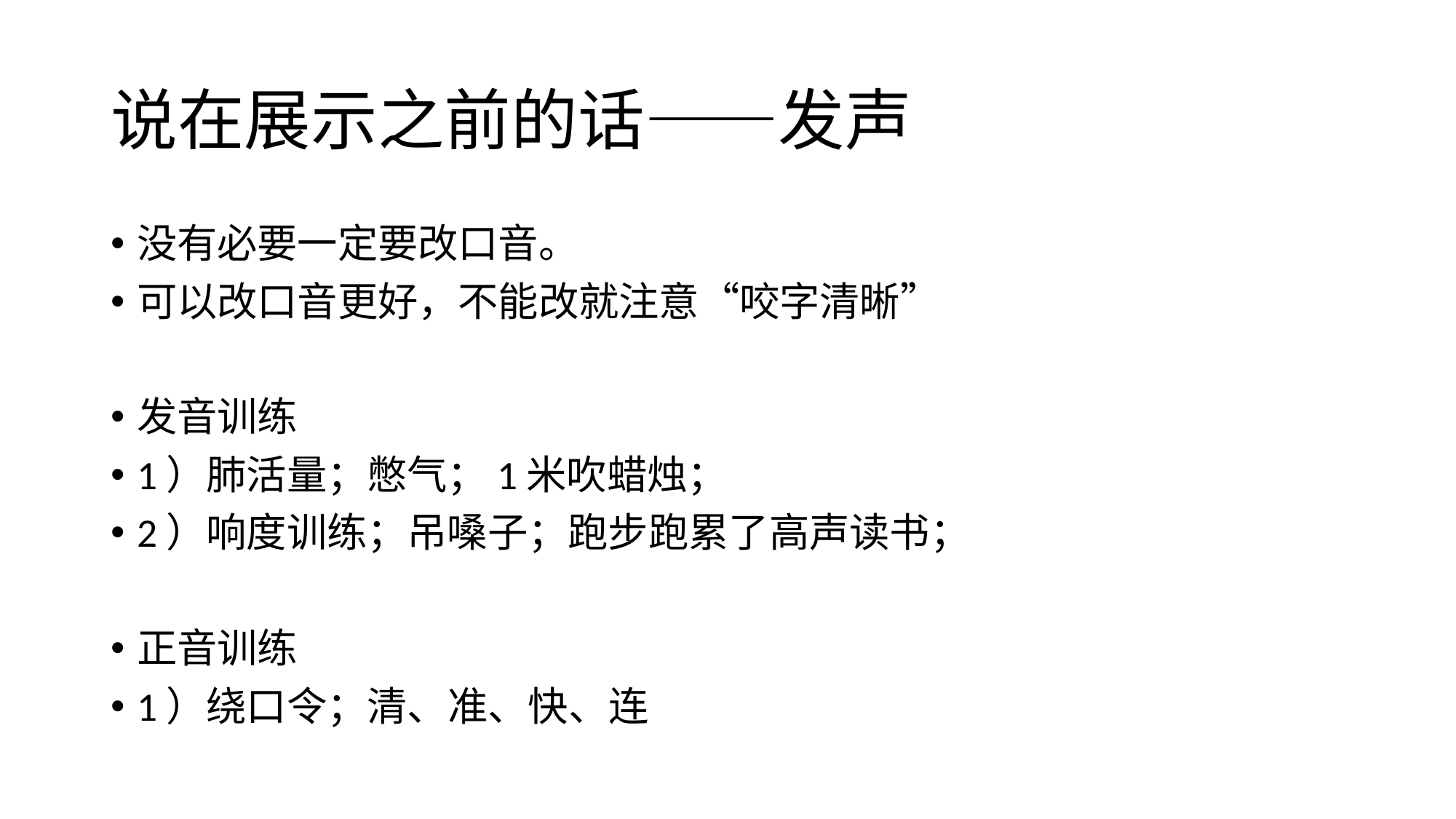

# 说在展示之前的话——发声
没有必要一定要改口音。
可以改口音更好，不能改就注意“咬字清晰”

发音训练
1）肺活量；憋气；1米吹蜡烛；
2）响度训练；吊嗓子；跑步跑累了高声读书；

正音训练
1）绕口令；清、准、快、连